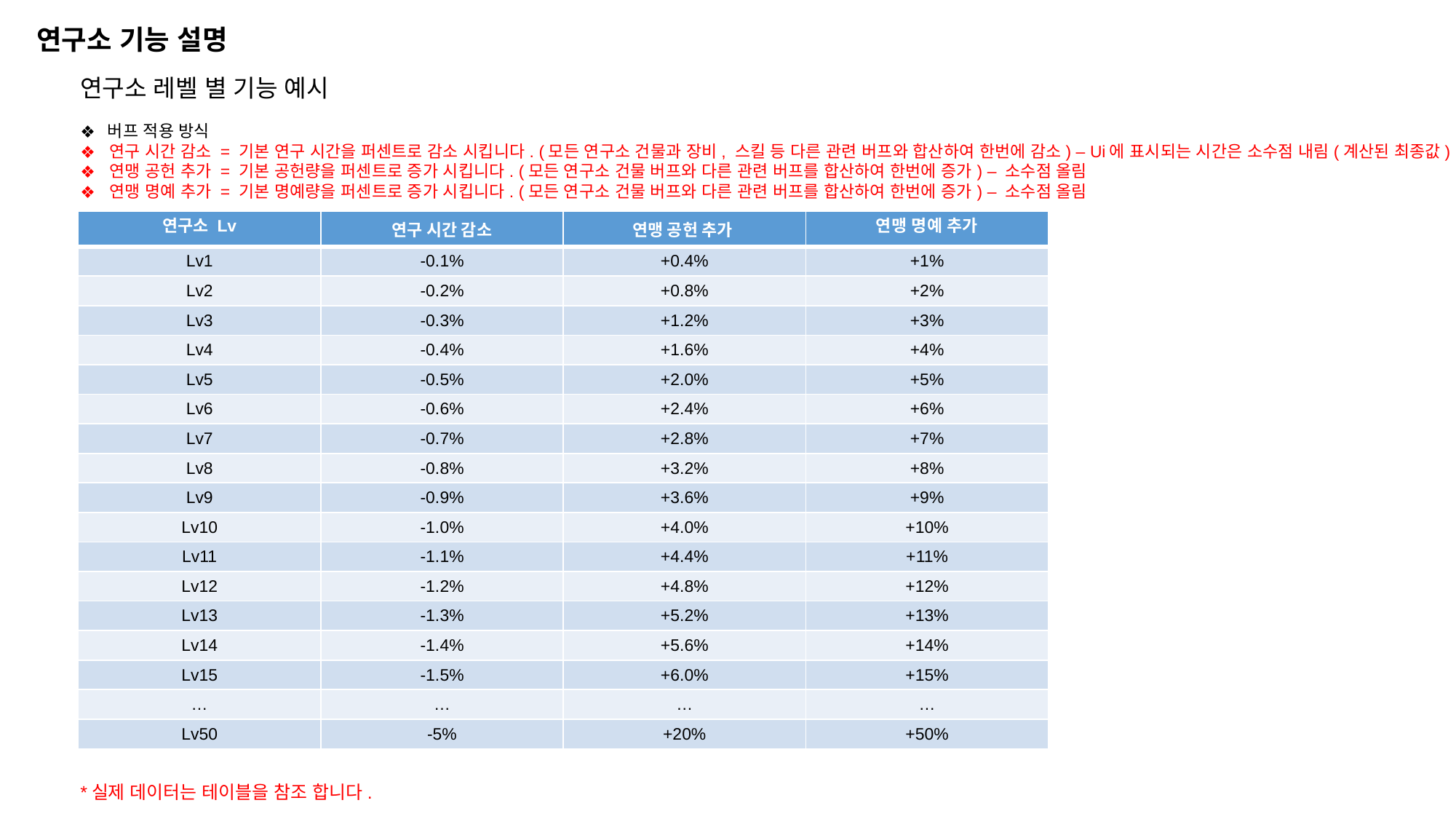

연구소 기능 설명
연구소 레벨 별 기능 예시
버프 적용 방식
 연구 시간 감소 = 기본 연구 시간을 퍼센트로 감소 시킵니다. (모든 연구소 건물과 장비, 스킬 등 다른 관련 버프와 합산하여 한번에 감소) – Ui에 표시되는 시간은 소수점 내림(계산된 최종값)
 연맹 공헌 추가 = 기본 공헌량을 퍼센트로 증가 시킵니다. (모든 연구소 건물 버프와 다른 관련 버프를 합산하여 한번에 증가) – 소수점 올림
 연맹 명예 추가 = 기본 명예량을 퍼센트로 증가 시킵니다. (모든 연구소 건물 버프와 다른 관련 버프를 합산하여 한번에 증가) – 소수점 올림
| 연구소 Lv | 연구 시간 감소 | 연맹 공헌 추가 | 연맹 명예 추가 |
| --- | --- | --- | --- |
| Lv1 | -0.1% | +0.4% | +1% |
| Lv2 | -0.2% | +0.8% | +2% |
| Lv3 | -0.3% | +1.2% | +3% |
| Lv4 | -0.4% | +1.6% | +4% |
| Lv5 | -0.5% | +2.0% | +5% |
| Lv6 | -0.6% | +2.4% | +6% |
| Lv7 | -0.7% | +2.8% | +7% |
| Lv8 | -0.8% | +3.2% | +8% |
| Lv9 | -0.9% | +3.6% | +9% |
| Lv10 | -1.0% | +4.0% | +10% |
| Lv11 | -1.1% | +4.4% | +11% |
| Lv12 | -1.2% | +4.8% | +12% |
| Lv13 | -1.3% | +5.2% | +13% |
| Lv14 | -1.4% | +5.6% | +14% |
| Lv15 | -1.5% | +6.0% | +15% |
| … | … | … | … |
| Lv50 | -5% | +20% | +50% |
*실제 데이터는 테이블을 참조 합니다.